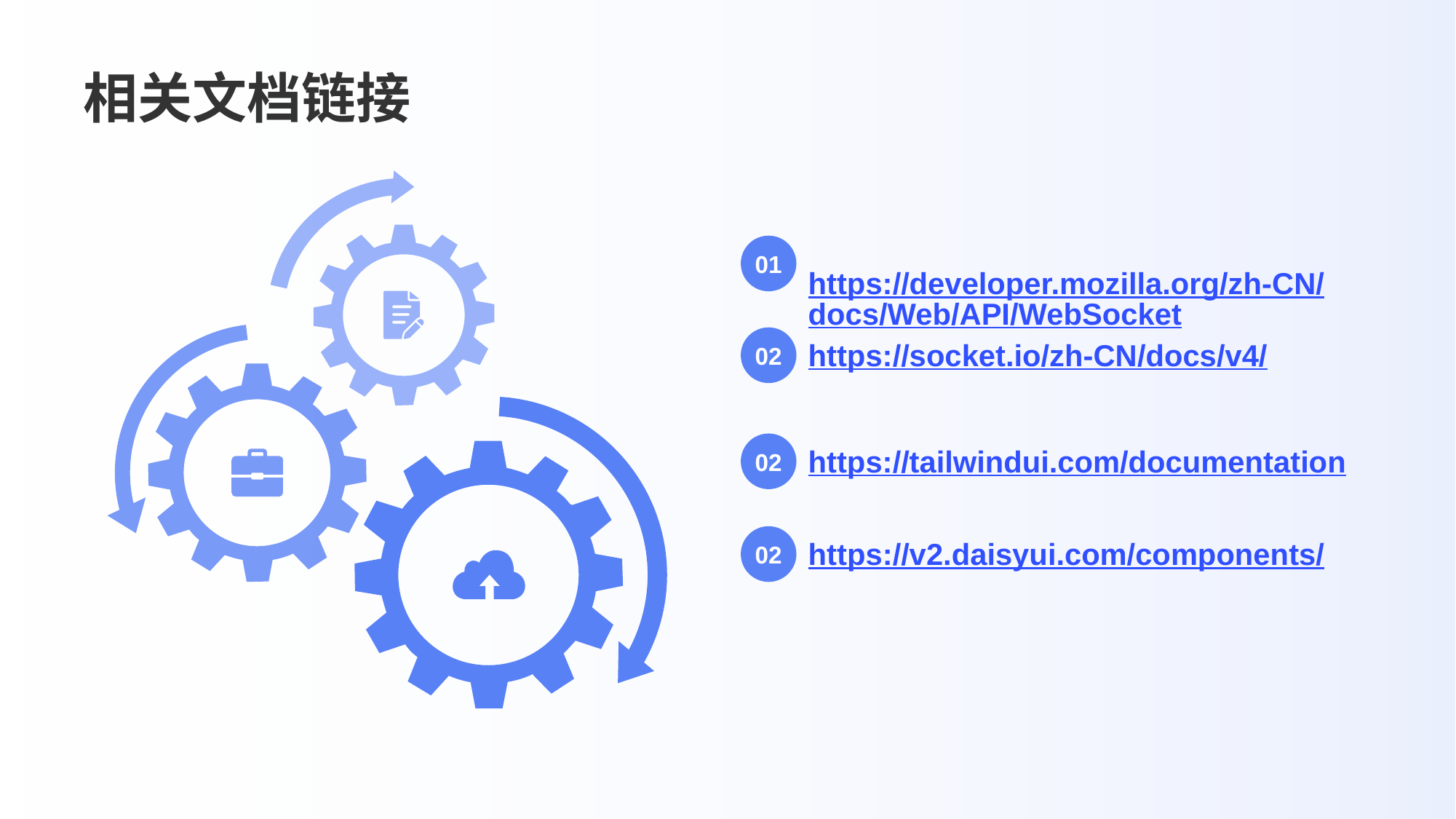

# 相关文档链接

https://developer.mozilla.org/zh-CN/docs/Web/API/WebSocket
01

02
https://socket.io/zh-CN/docs/v4/

https://tailwindui.com/documentation
02

https://v2.daisyui.com/components/
02